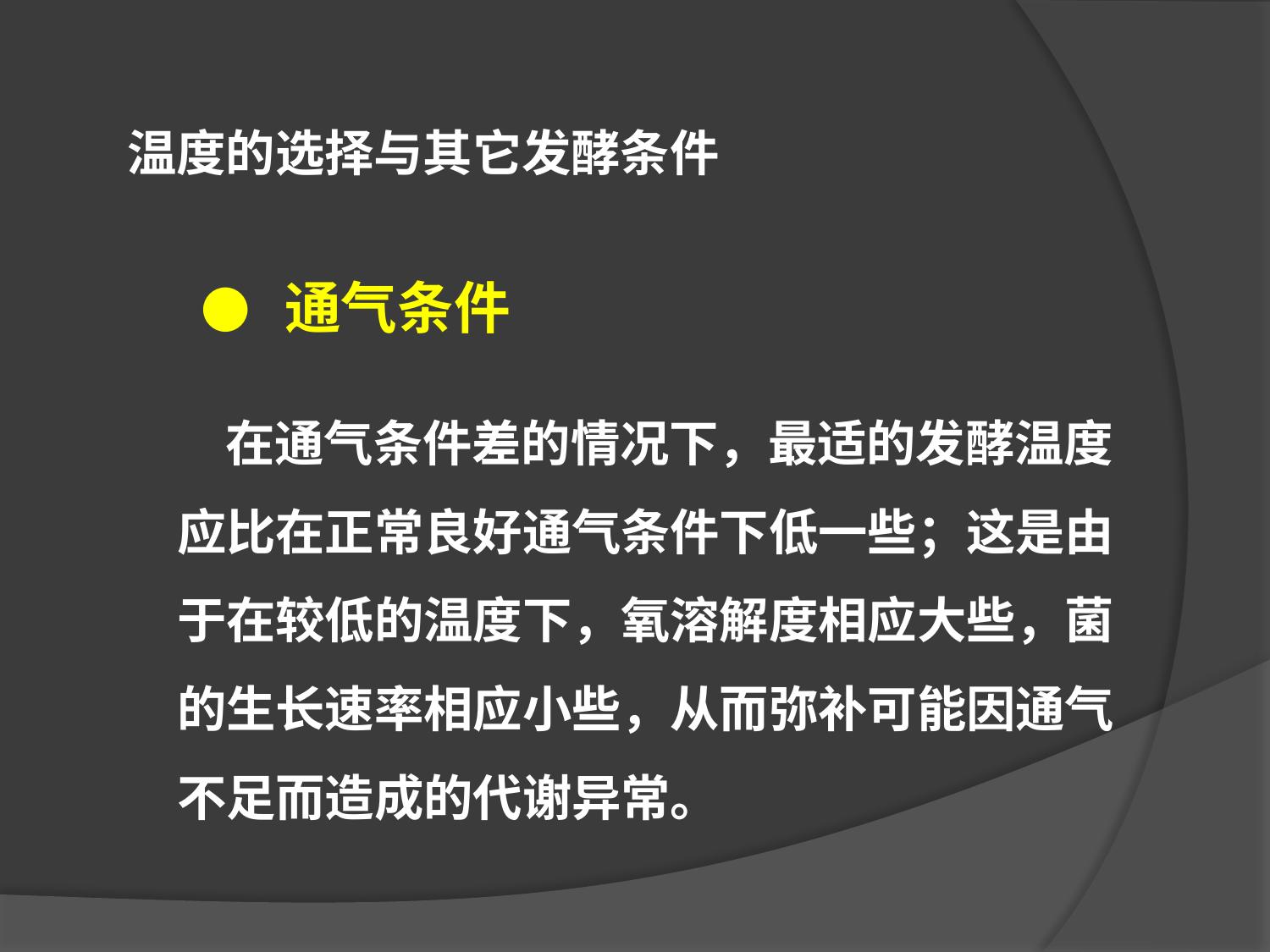

温度的选择与其它发酵条件
   ●  通气条件
    在通气条件差的情况下，最适的发酵温度应比在正常良好通气条件下低一些；这是由于在较低的温度下，氧溶解度相应大些，菌的生长速率相应小些，从而弥补可能因通气不足而造成的代谢异常。